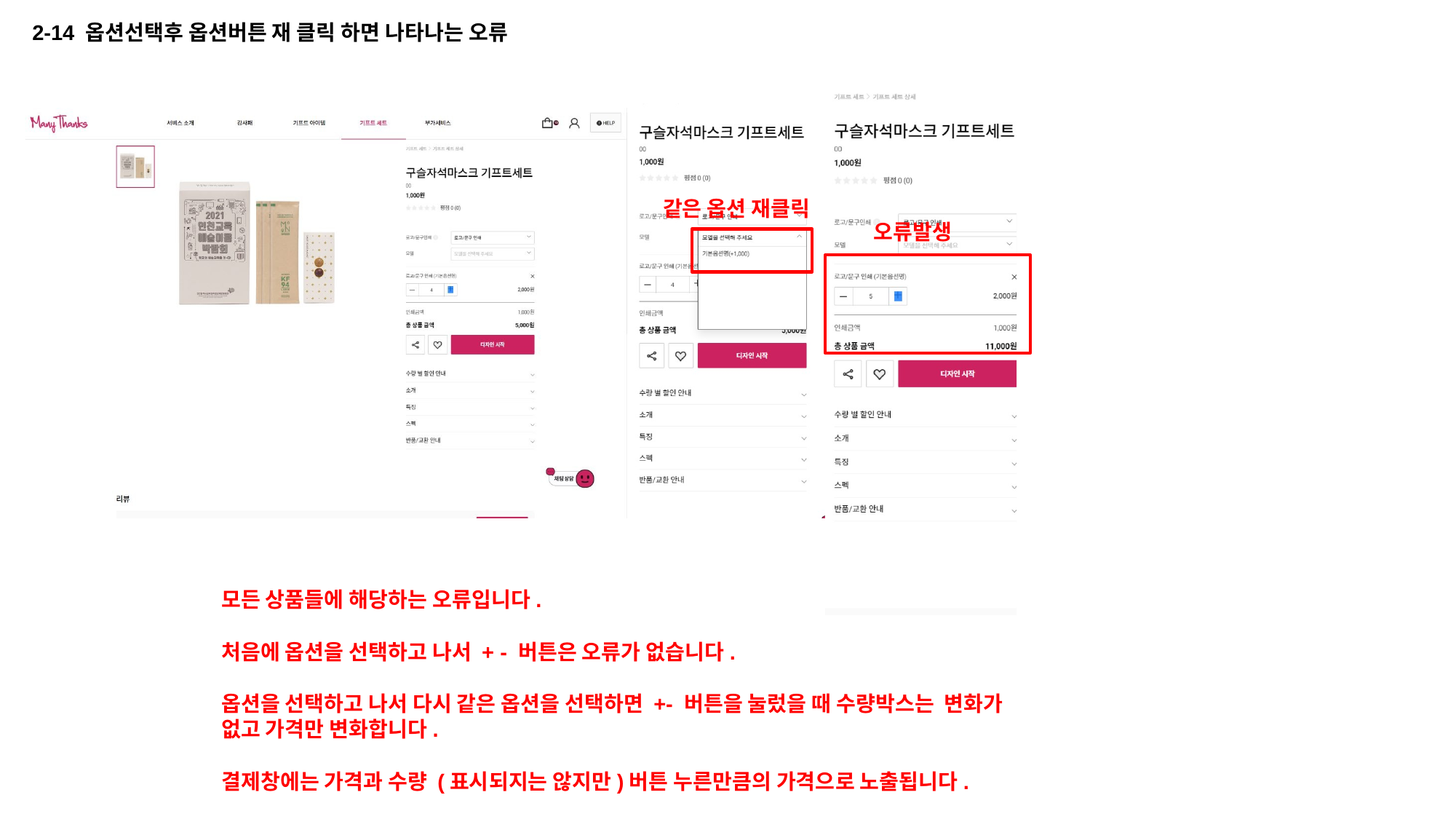

2-14 옵션선택후 옵션버튼 재 클릭 하면 나타나는 오류

같은 옵션 재클릭
오류발생

모든 상품들에 해당하는 오류입니다.

처음에 옵션을 선택하고 나서 + - 버튼은 오류가 없습니다.

옵션을 선택하고 나서 다시 같은 옵션을 선택하면 +- 버튼을 눌렀을 때 수량박스는  변화가 없고 가격만 변화합니다.

결제창에는 가격과 수량 (표시되지는 않지만)버튼 누른만큼의 가격으로 노출됩니다.